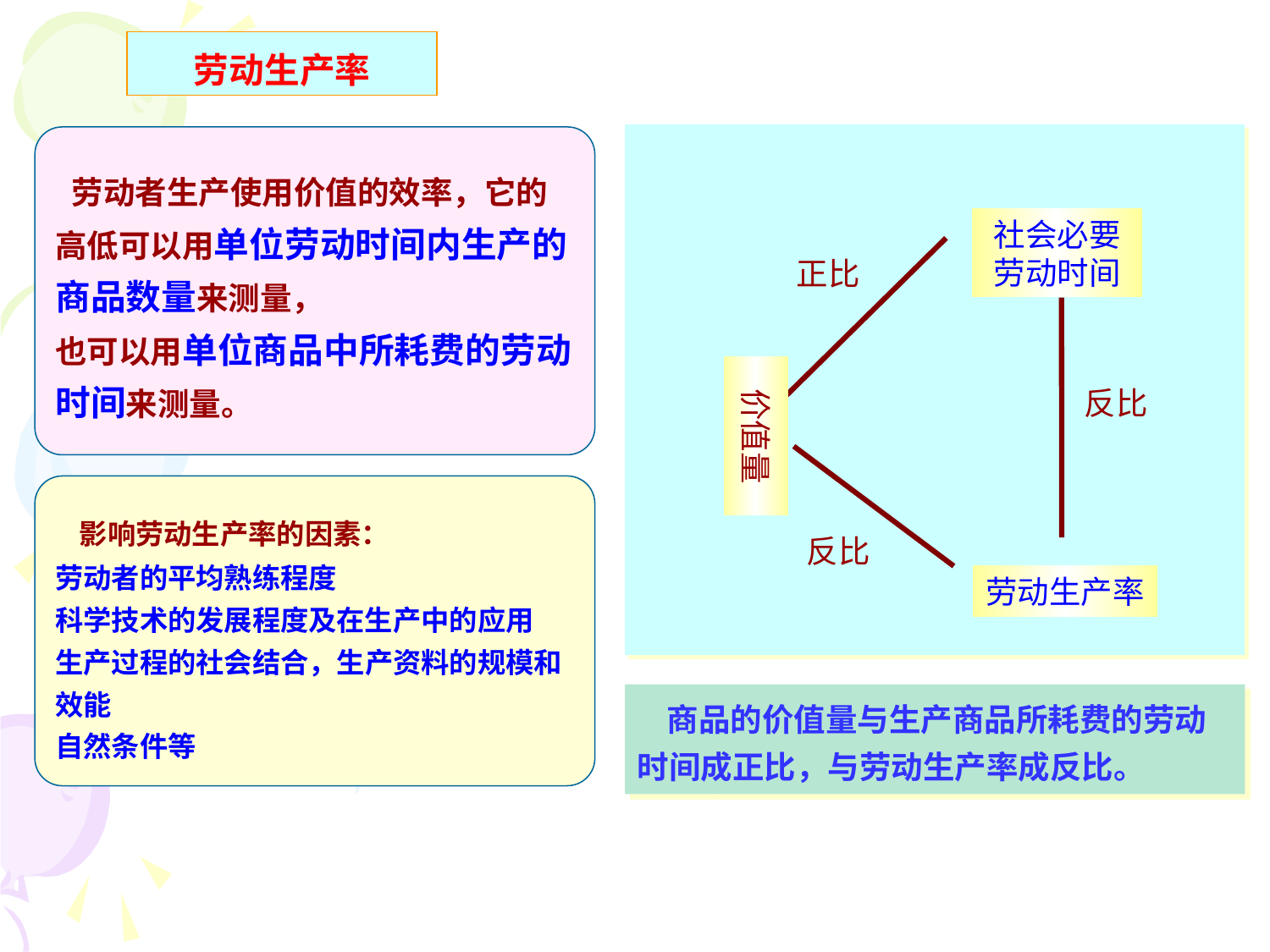

劳动生产率

 劳动者生产使用价值的效率，它的高低可以用单位劳动时间内生产的商品数量来测量，
也可以用单位商品中所耗费的劳动时间来测量。
社会必要劳动时间

正比

价值量
反比

  影响劳动生产率的因素：
劳动者的平均熟练程度
科学技术的发展程度及在生产中的应用
生产过程的社会结合，生产资料的规模和效能
自然条件等
反比
劳动生产率
   商品的价值量与生产商品所耗费的劳动时间成正比，与劳动生产率成反比。